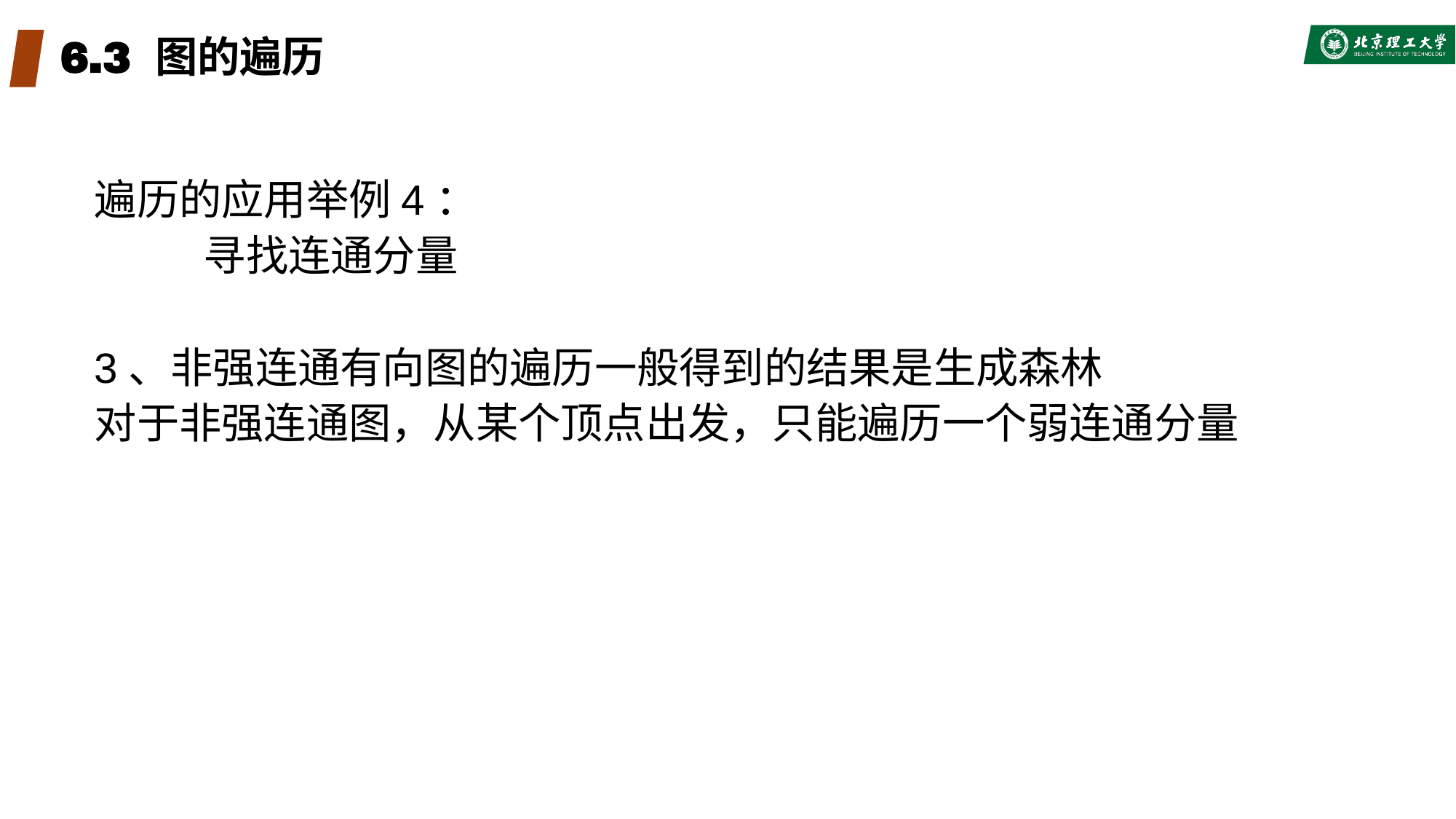

# 6.3 图的遍历
遍历的应用举例4：
	寻找连通分量

3、非强连通有向图的遍历一般得到的结果是生成森林
对于非强连通图，从某个顶点出发，只能遍历一个弱连通分量